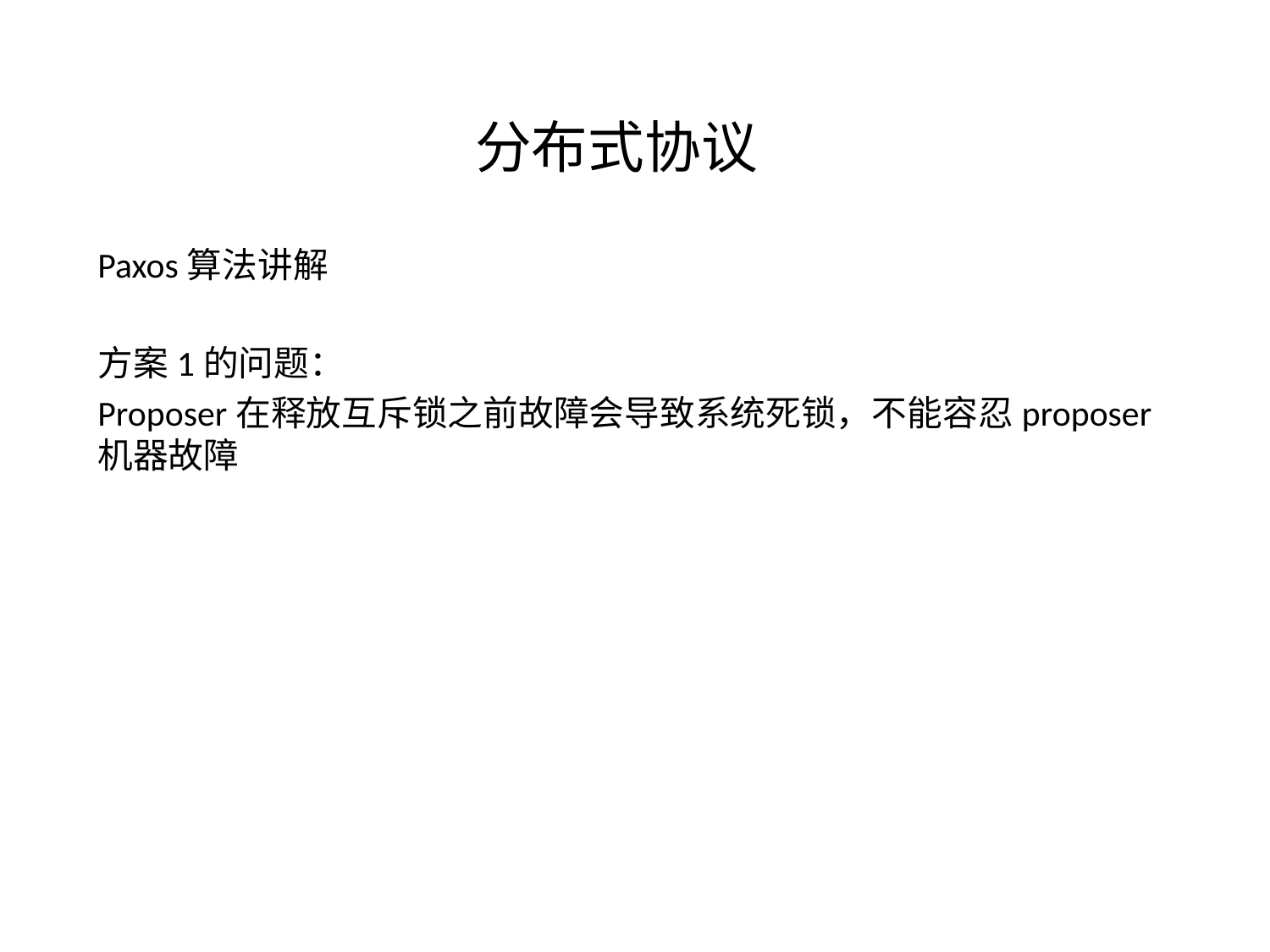

# 分布式协议
Paxos算法讲解

方案1的问题：
Proposer在释放互斥锁之前故障会导致系统死锁，不能容忍proposer机器故障